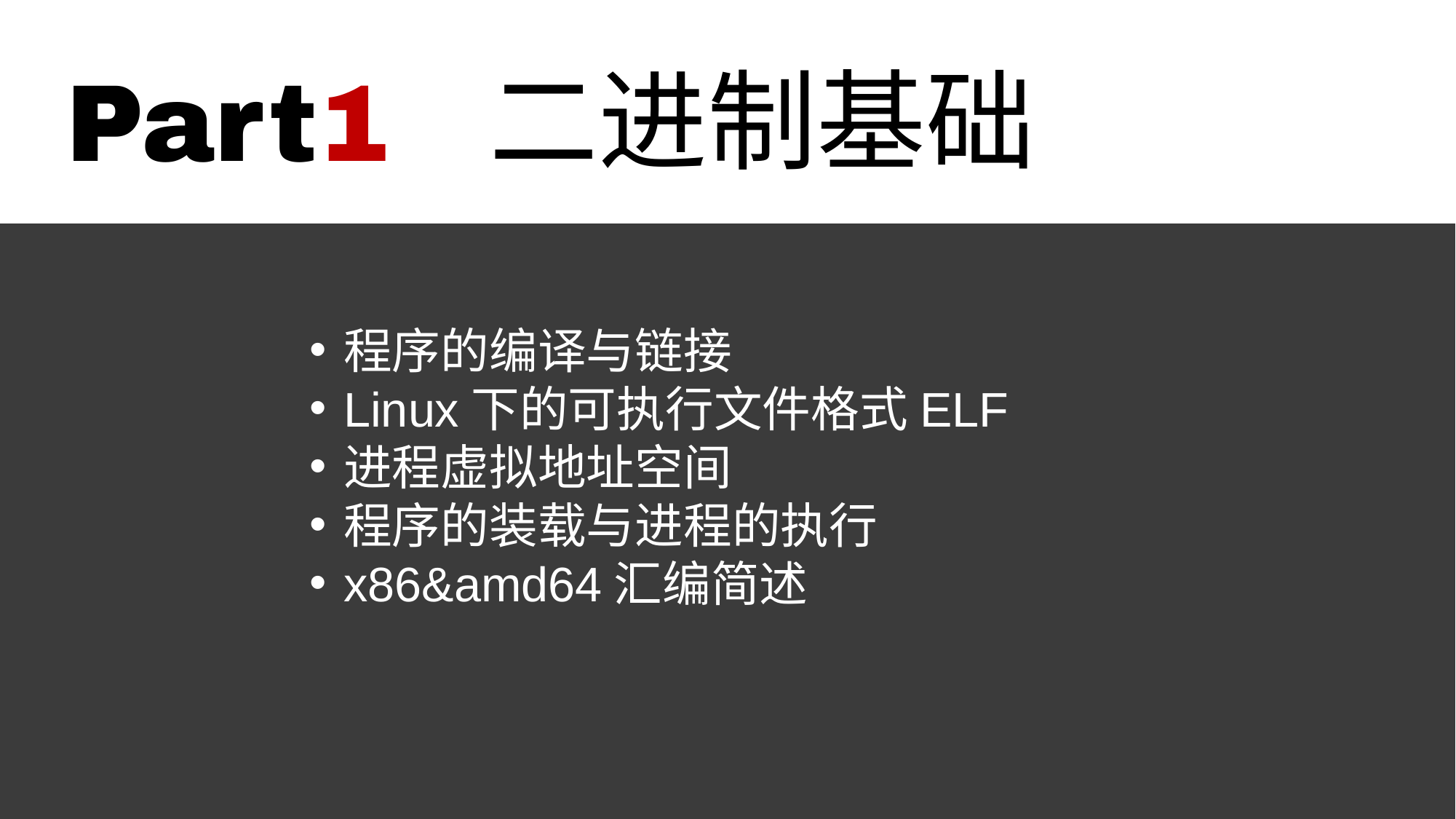

Part1  二进制基础

程序的编译与链接
Linux下的可执行文件格式ELF
进程虚拟地址空间
程序的装载与进程的执行
x86&amd64汇编简述